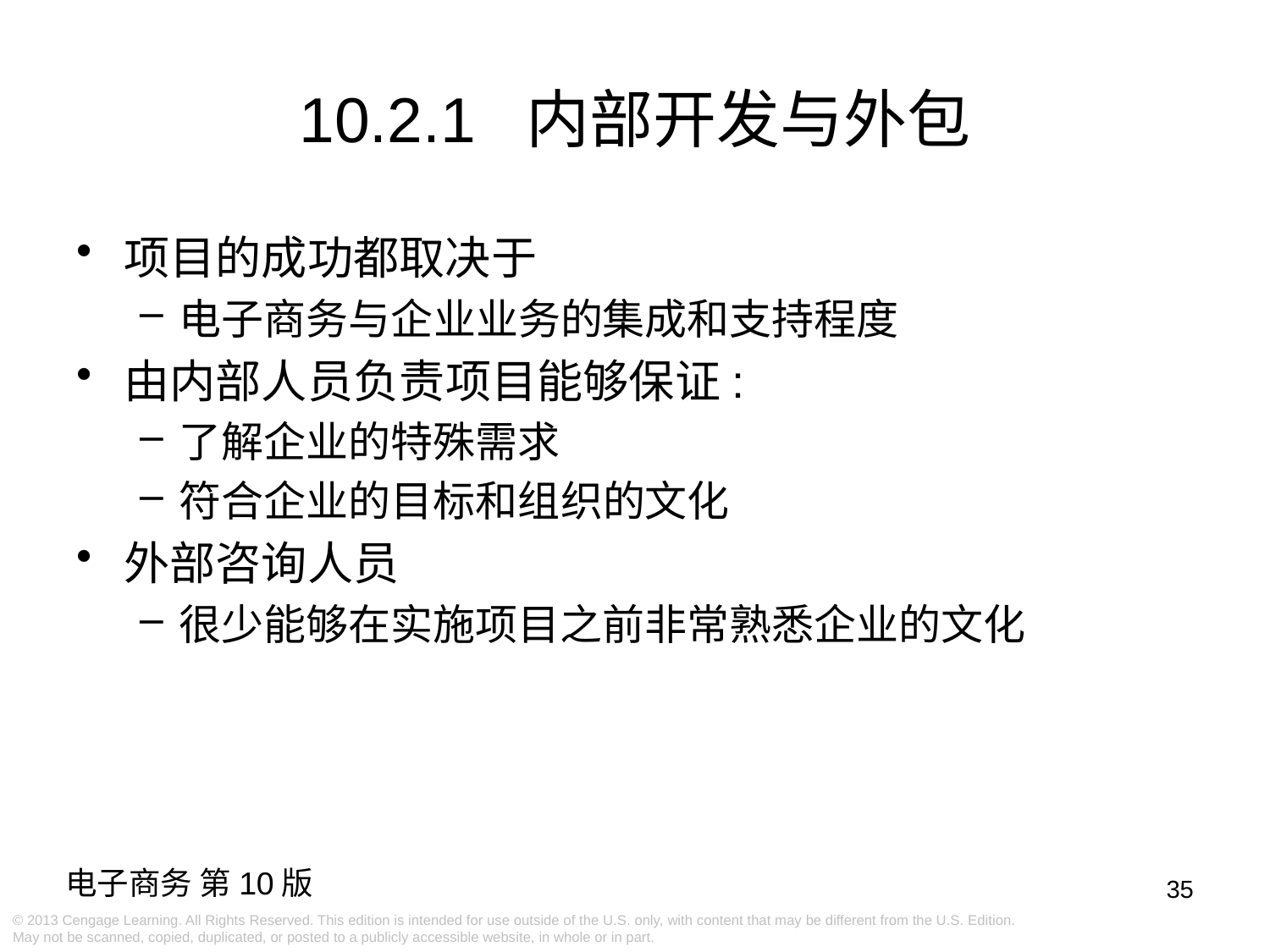

10.2.1  内部开发与外包
项目的成功都取决于
电子商务与企业业务的集成和支持程度
由内部人员负责项目能够保证:
了解企业的特殊需求
符合企业的目标和组织的文化
外部咨询人员
很少能够在实施项目之前非常熟悉企业的文化
35